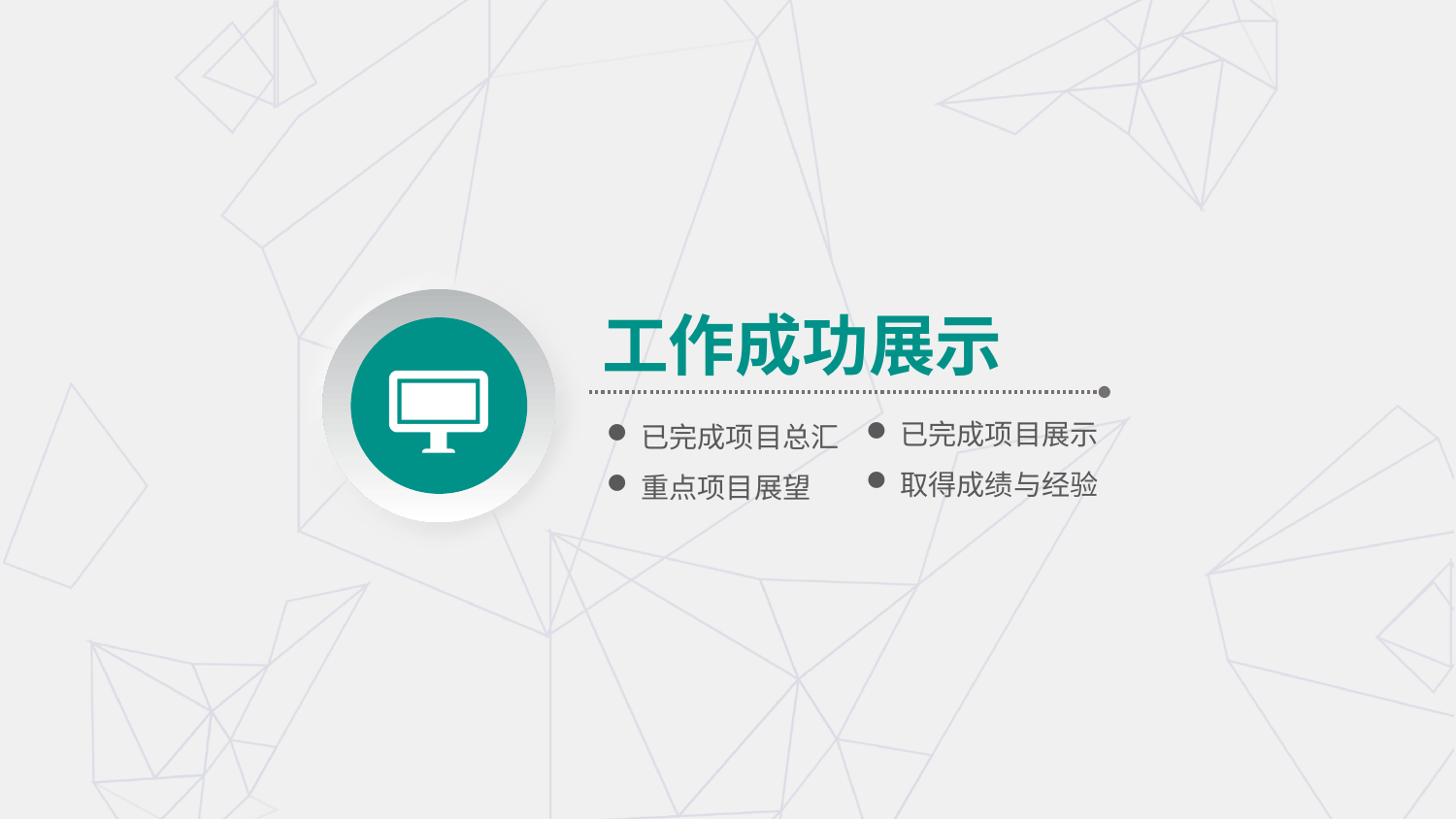

工作成功展示
已完成项目展示
已完成项目总汇
取得成绩与经验
重点项目展望